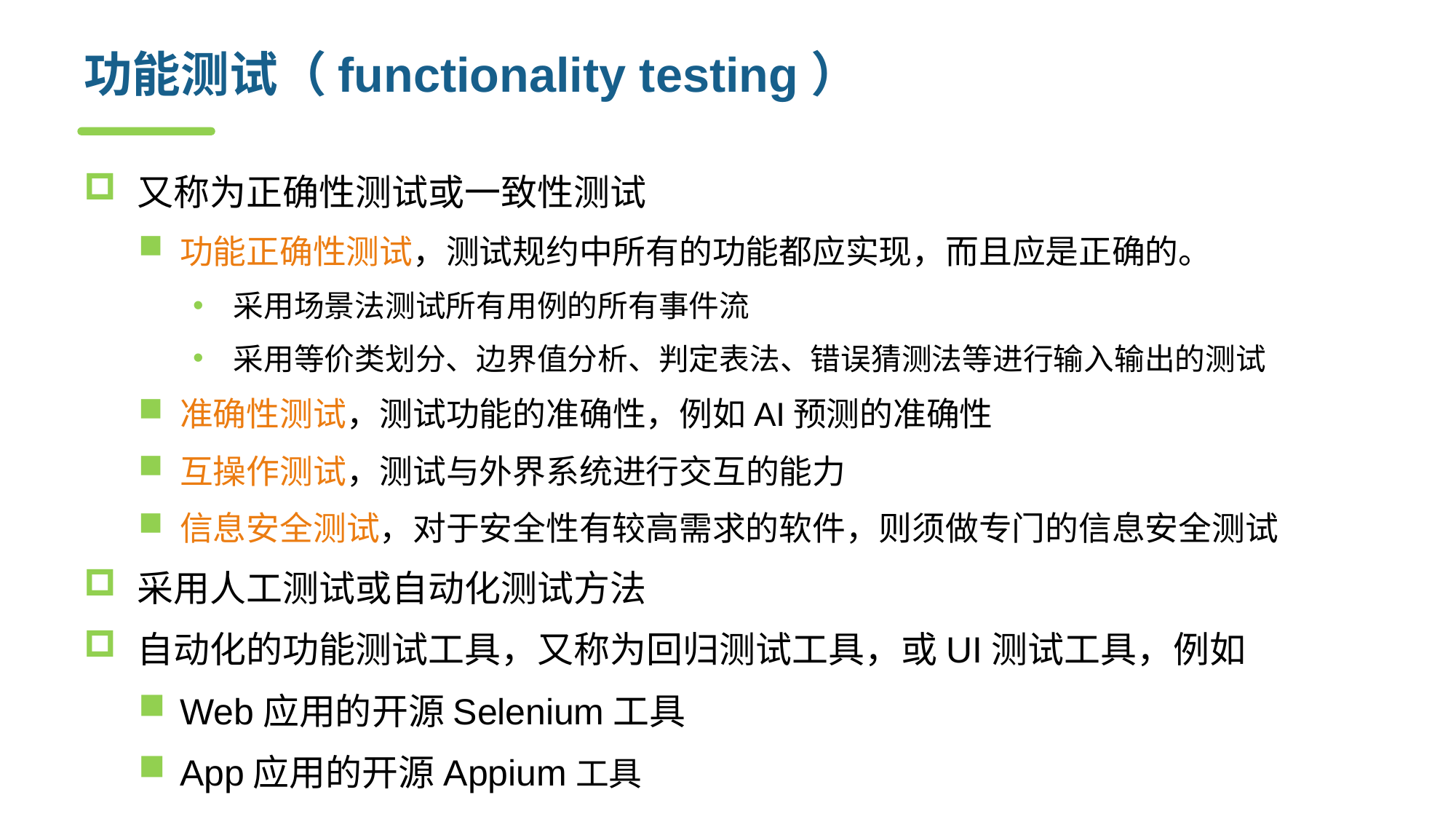

# 功能测试（functionality testing）
又称为正确性测试或一致性测试
功能正确性测试，测试规约中所有的功能都应实现，而且应是正确的。
采用场景法测试所有用例的所有事件流
采用等价类划分、边界值分析、判定表法、错误猜测法等进行输入输出的测试
准确性测试，测试功能的准确性，例如AI预测的准确性
互操作测试，测试与外界系统进行交互的能力
信息安全测试，对于安全性有较高需求的软件，则须做专门的信息安全测试
采用人工测试或自动化测试方法
自动化的功能测试工具，又称为回归测试工具，或UI测试工具，例如
Web应用的开源Selenium工具
App应用的开源Appium工具
73